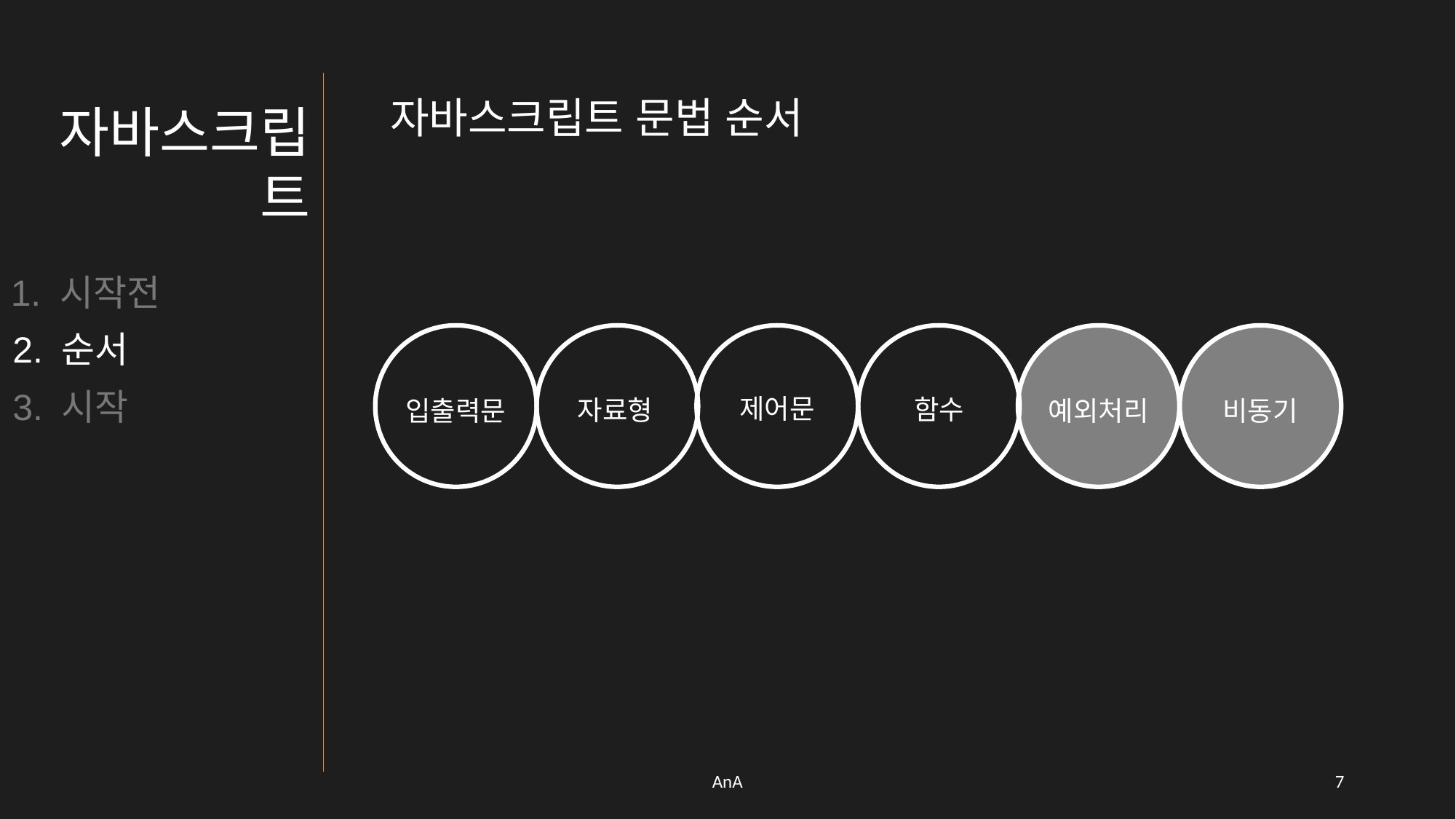

자바스크립트 문법 순서
자바스크립트
1. 시작전
2. 순서

입출력문

제어문

예외처리

자료형

함수

비동기
3. 시작
AnA
7